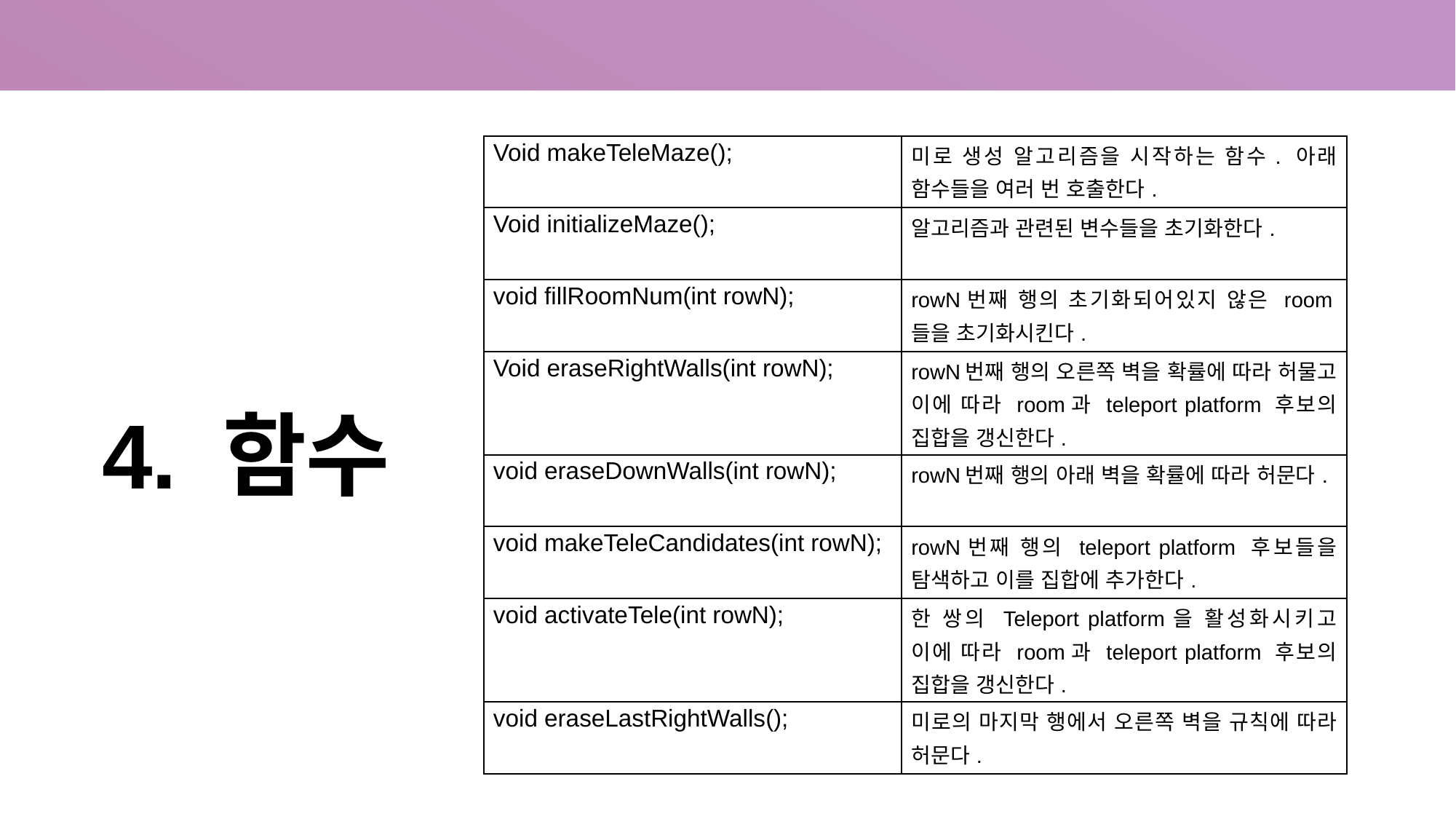

| Void makeTeleMaze(); | 미로 생성 알고리즘을 시작하는 함수. 아래 함수들을 여러 번 호출한다. |
| --- | --- |
| Void initializeMaze(); | 알고리즘과 관련된 변수들을 초기화한다. |
| void fillRoomNum(int rowN); | rowN번째 행의 초기화되어있지 않은 room들을 초기화시킨다. |
| Void eraseRightWalls(int rowN); | rowN번째 행의 오른쪽 벽을 확률에 따라 허물고 이에 따라 room과 teleport platform 후보의 집합을 갱신한다. |
| void eraseDownWalls(int rowN); | rowN번째 행의 아래 벽을 확률에 따라 허문다. |
| void makeTeleCandidates(int rowN); | rowN번째 행의 teleport platform 후보들을 탐색하고 이를 집합에 추가한다. |
| void activateTele(int rowN); | 한 쌍의 Teleport platform을 활성화시키고 이에 따라 room과 teleport platform 후보의 집합을 갱신한다. |
| void eraseLastRightWalls(); | 미로의 마지막 행에서 오른쪽 벽을 규칙에 따라 허문다. |
# 4. 함수